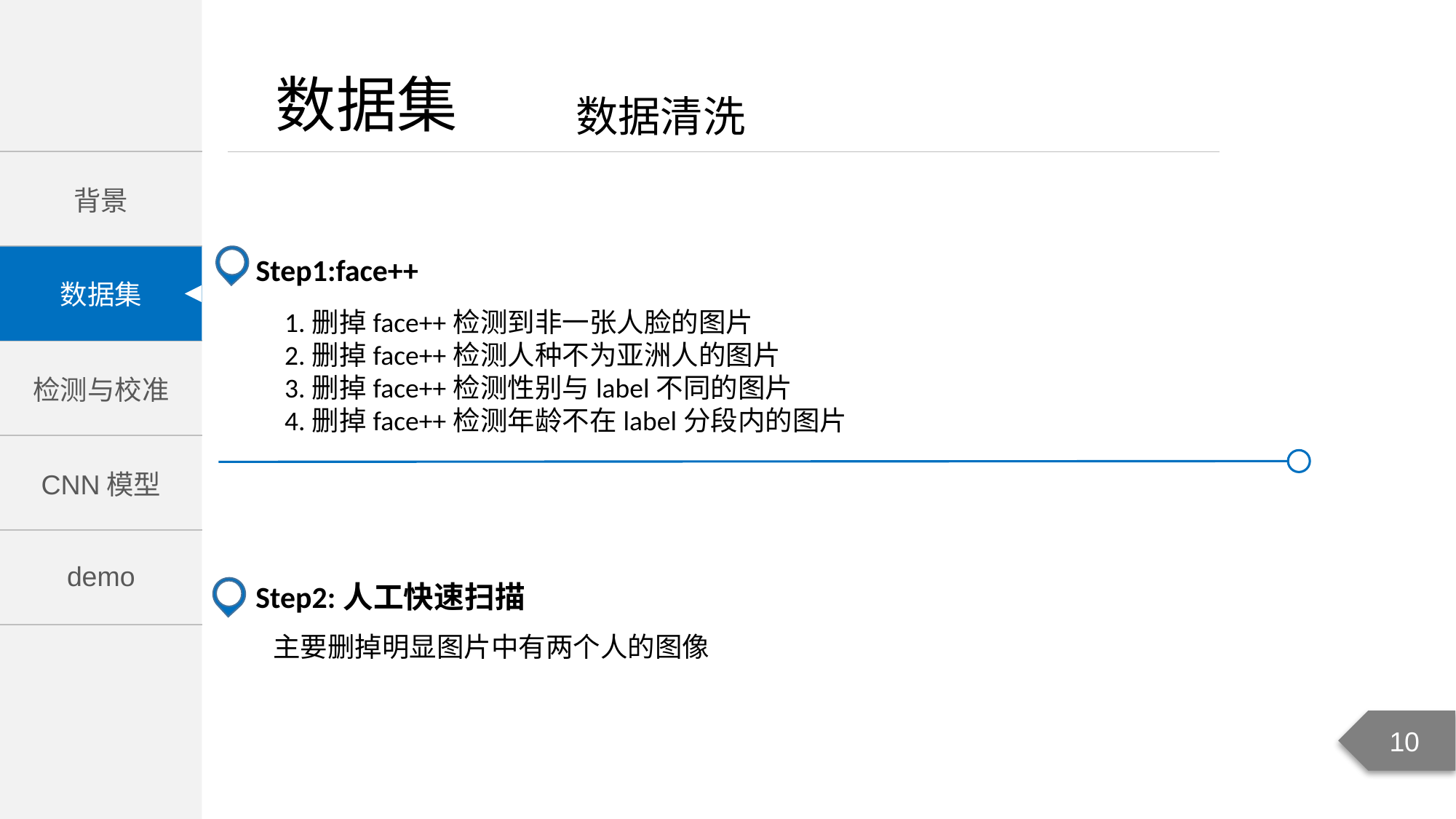

数据清洗
Step1:face++

1.删掉face++检测到非一张人脸的图片
2.删掉face++检测人种不为亚洲人的图片
3.删掉face++检测性别与label不同的图片
4.删掉face++检测年龄不在label分段内的图片

Step2:人工快速扫描

主要删掉明显图片中有两个人的图像